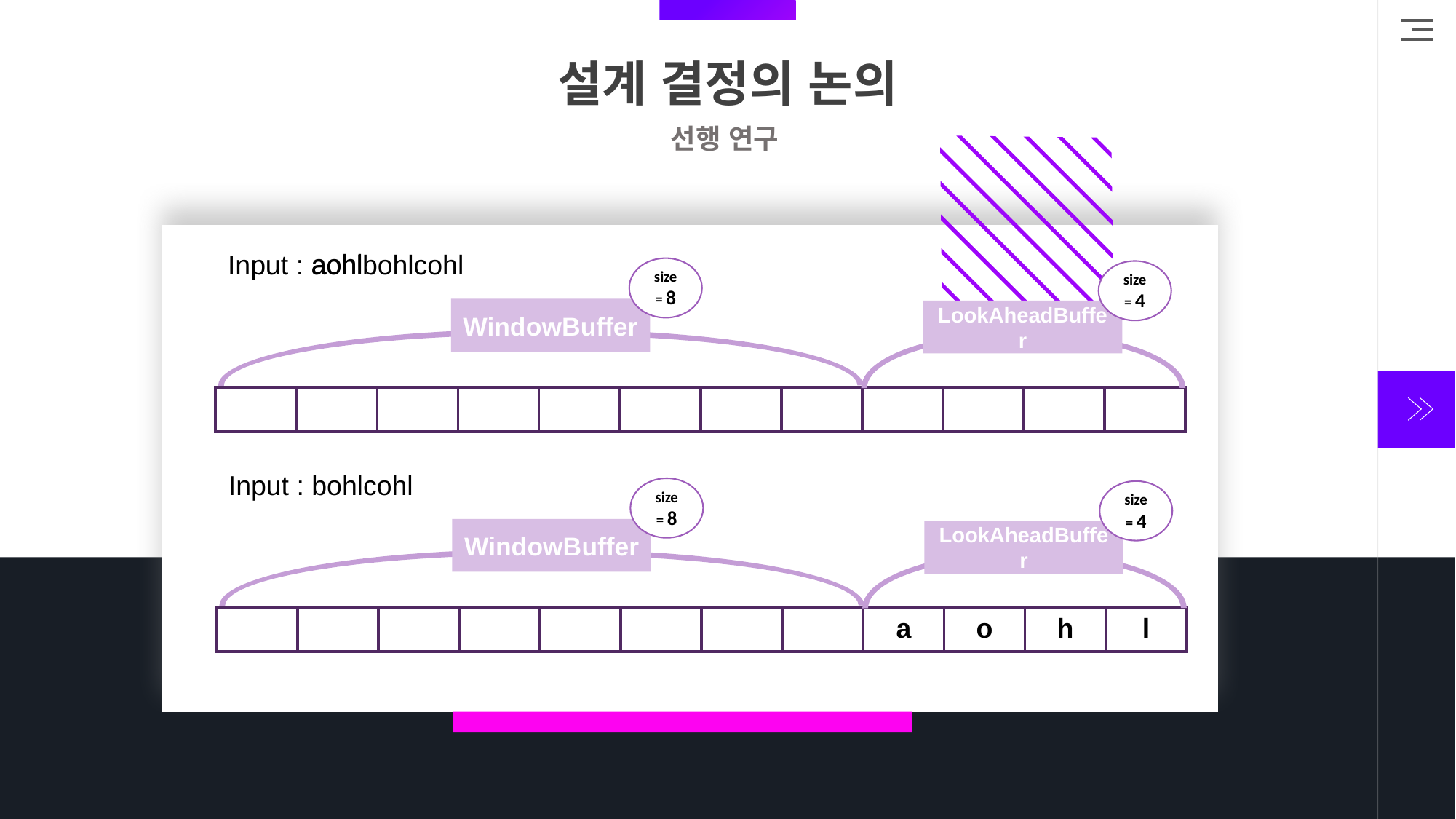

설계 결정의 논의

선행 연구

aohl
Input : aohlbohlcohl
size
= 8
size
= 4
WindowBuffer
LookAheadBuffer

|  |  |  |  |  |  |  |  |  |  |  |  |
| --- | --- | --- | --- | --- | --- | --- | --- | --- | --- | --- | --- |

Input : bohlcohl
size
= 8
size
= 4
WindowBuffer
LookAheadBuffer

|  |  |  |  |  |  |  |  | a | o | h | l |
| --- | --- | --- | --- | --- | --- | --- | --- | --- | --- | --- | --- |